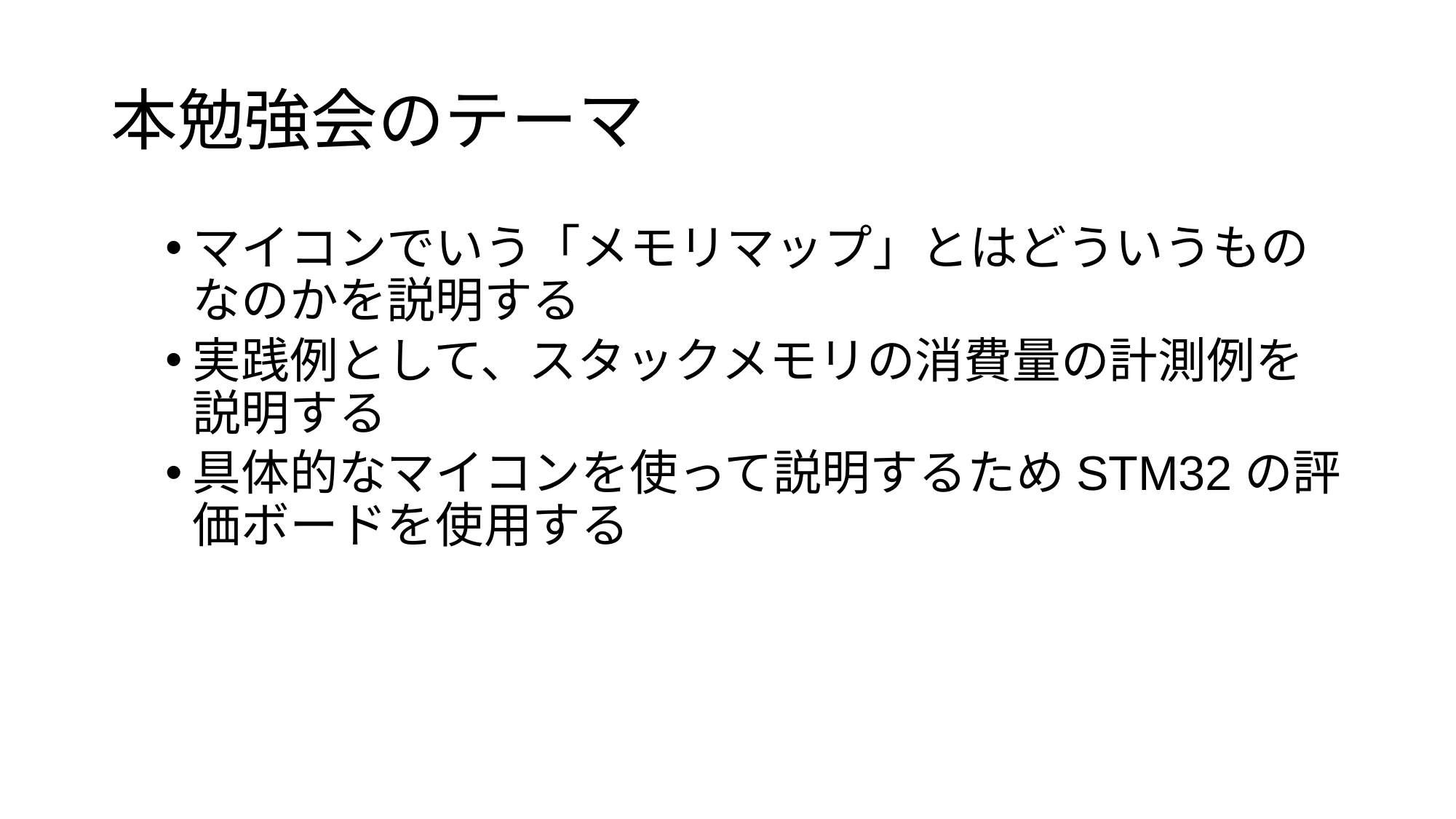

# 本勉強会のテーマ
マイコンでいう「メモリマップ」とはどういうものなのかを説明する
実践例として、スタックメモリの消費量の計測例を説明する
具体的なマイコンを使って説明するためSTM32の評価ボードを使用する